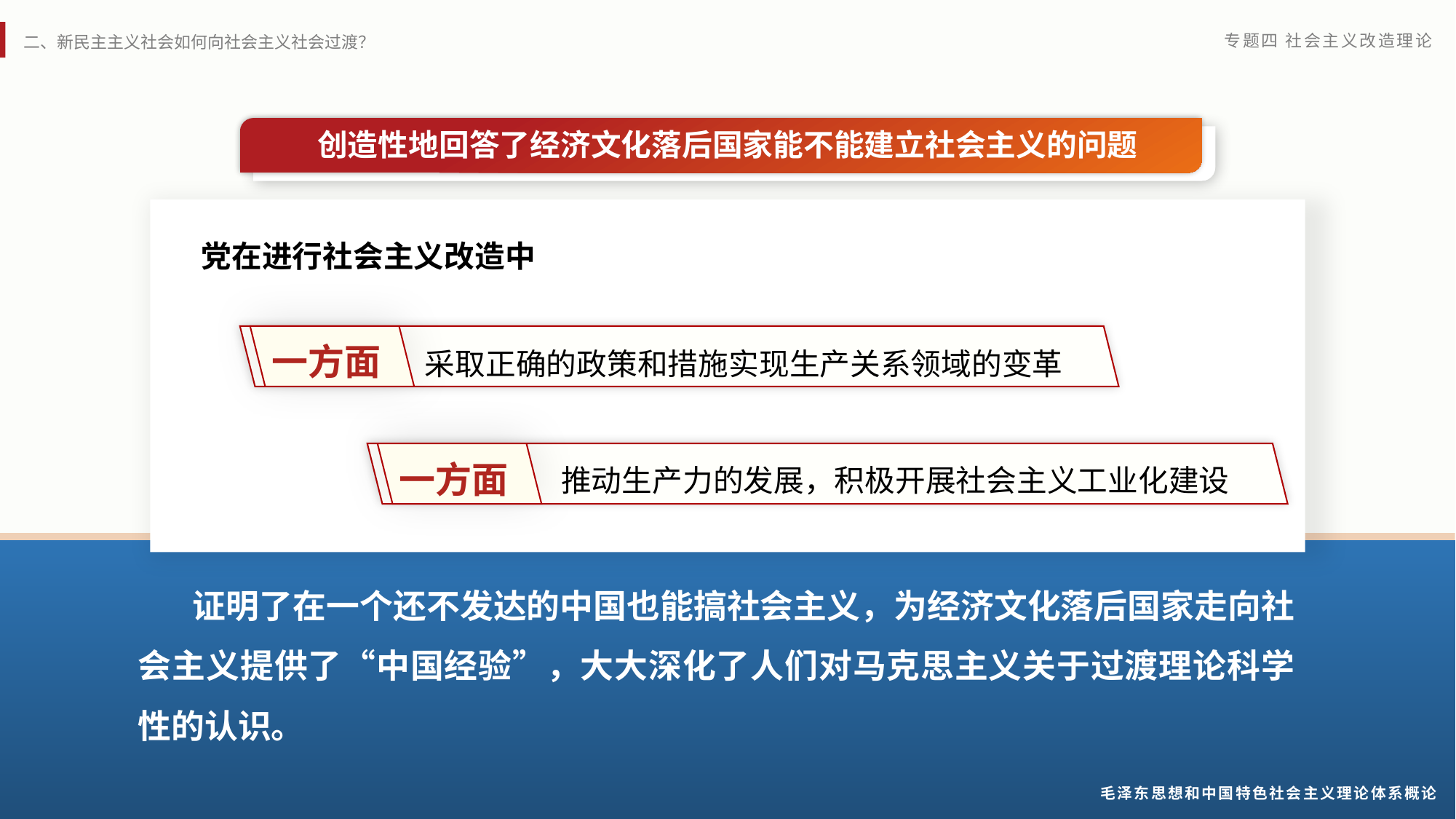

创造性地回答了经济文化落后国家能不能建立社会主义的问题

党在进行社会主义改造中
一方面
采取正确的政策和措施实现生产关系领域的变革

一方面
推动生产力的发展，积极开展社会主义工业化建设

      证明了在一个还不发达的中国也能搞社会主义，为经济文化落后国家走向社会主义提供了“中国经验”，大大深化了人们对马克思主义关于过渡理论科学性的认识。
毛泽东思想和中国特色社会主义理论体系概论